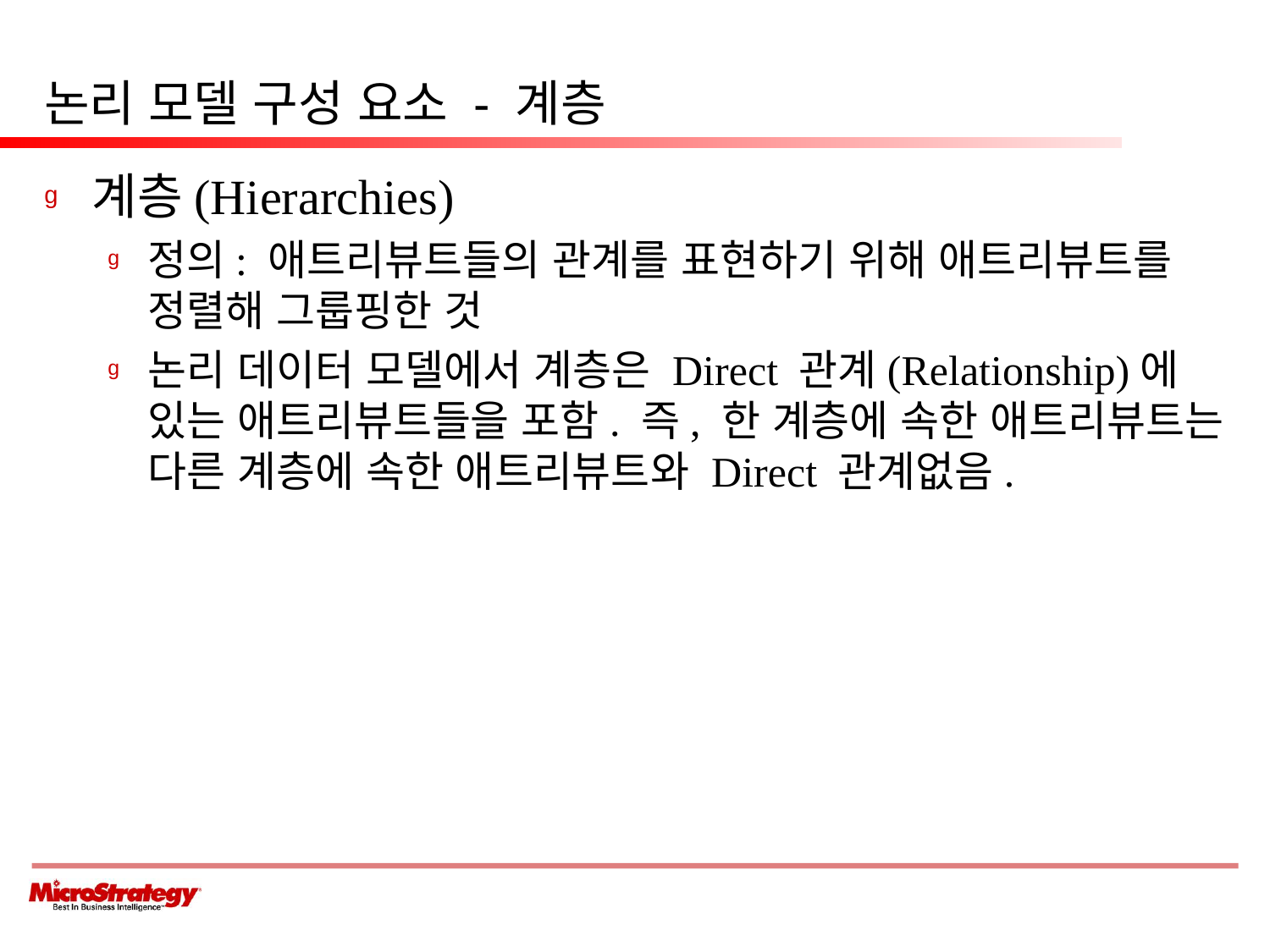

# 논리 모델 구성 요소 - 계층
계층(Hierarchies)
정의: 애트리뷰트들의 관계를 표현하기 위해 애트리뷰트를 정렬해 그룹핑한 것
논리 데이터 모델에서 계층은 Direct 관계(Relationship)에 있는 애트리뷰트들을 포함. 즉, 한 계층에 속한 애트리뷰트는 다른 계층에 속한 애트리뷰트와 Direct 관계없음.